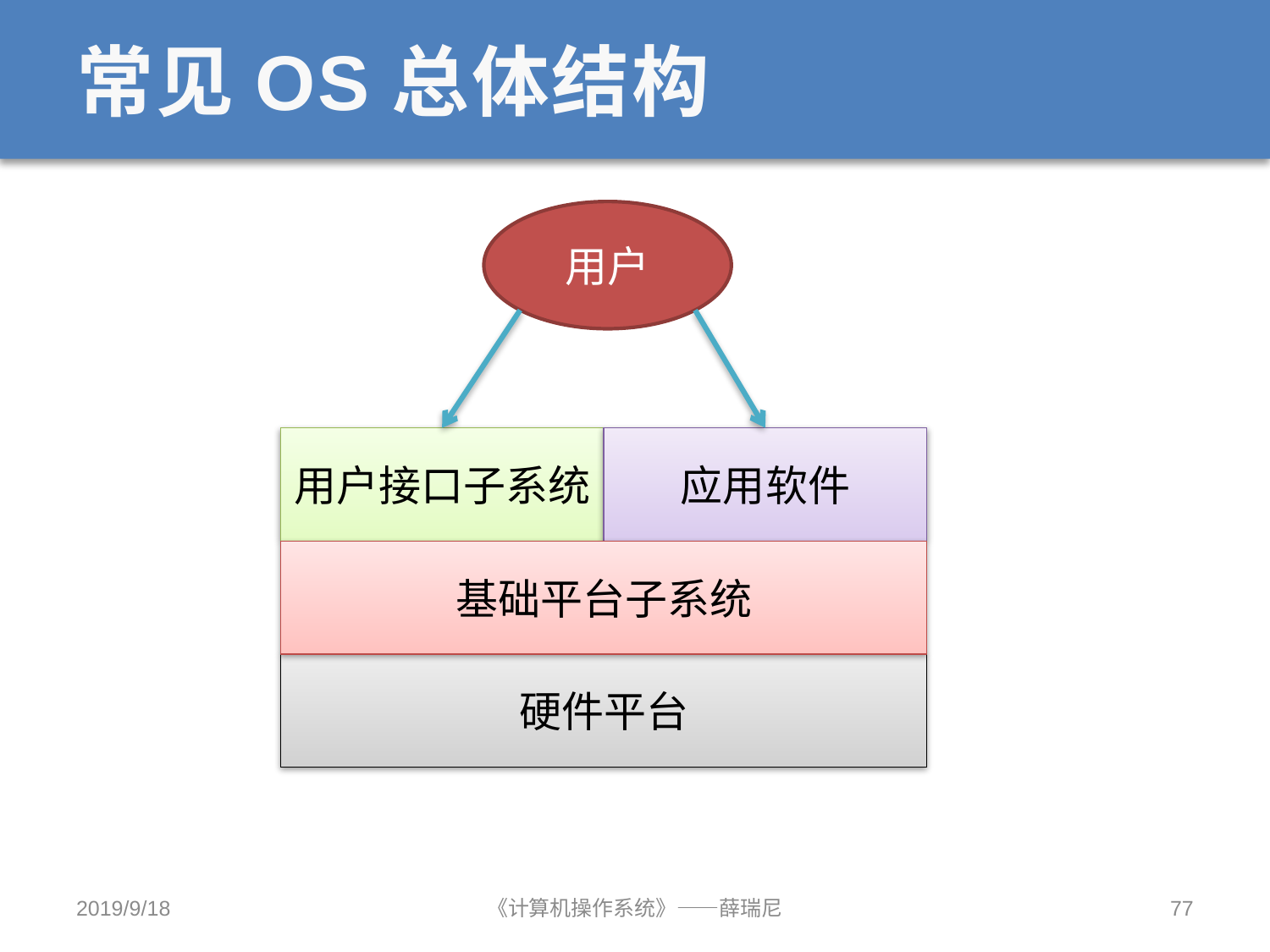

# 常见OS总体结构
用户
用户接口子系统
应用软件
基础平台子系统
硬件平台
2019/9/18
《计算机操作系统》——薛瑞尼
77